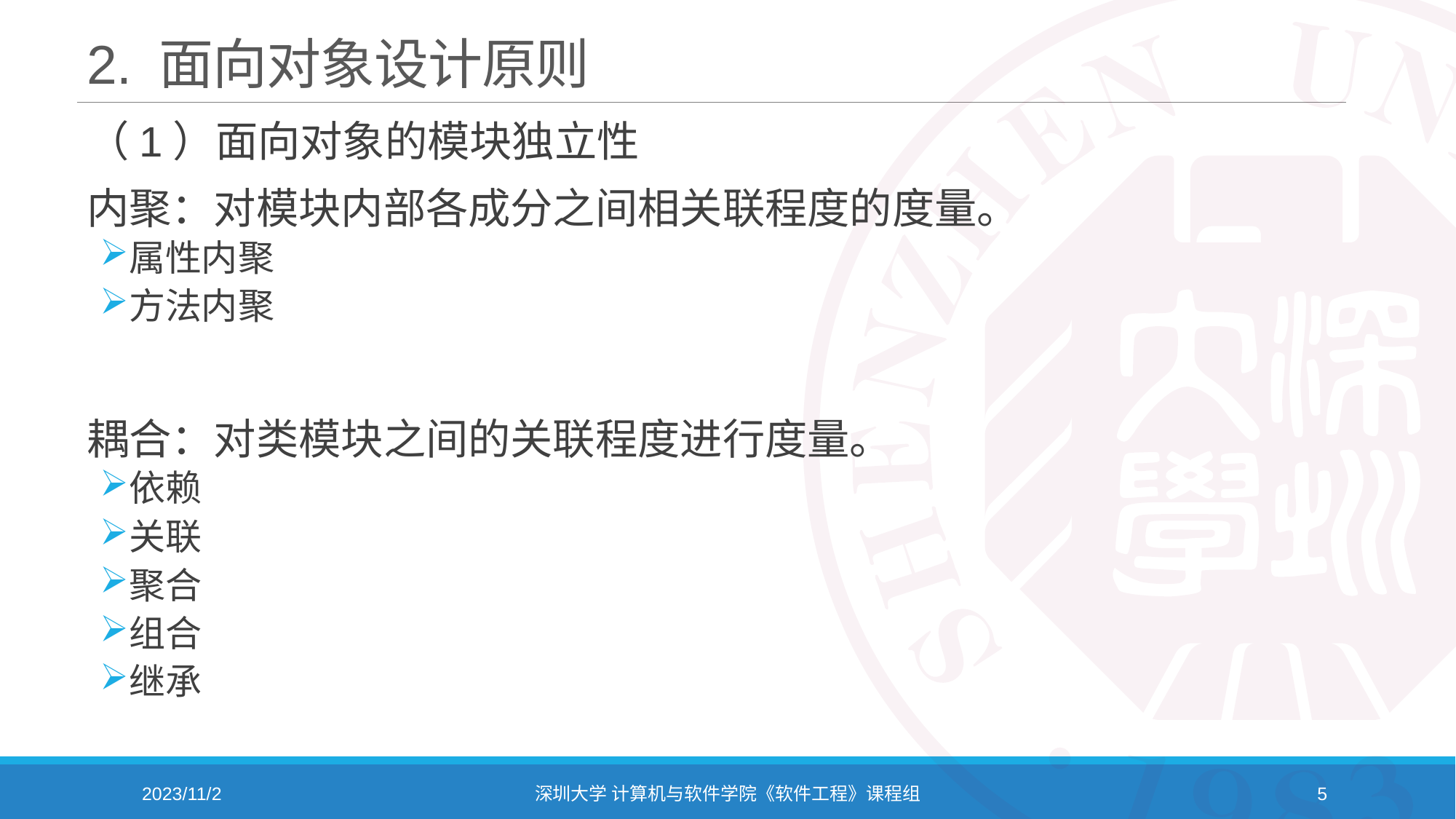

# 2. 面向对象设计原则
（1）面向对象的模块独立性
内聚：对模块内部各成分之间相关联程度的度量。
属性内聚
方法内聚

耦合：对类模块之间的关联程度进行度量。
依赖
关联
聚合
组合
继承
2023/11/2
深圳大学 计算机与软件学院《软件工程》课程组
5